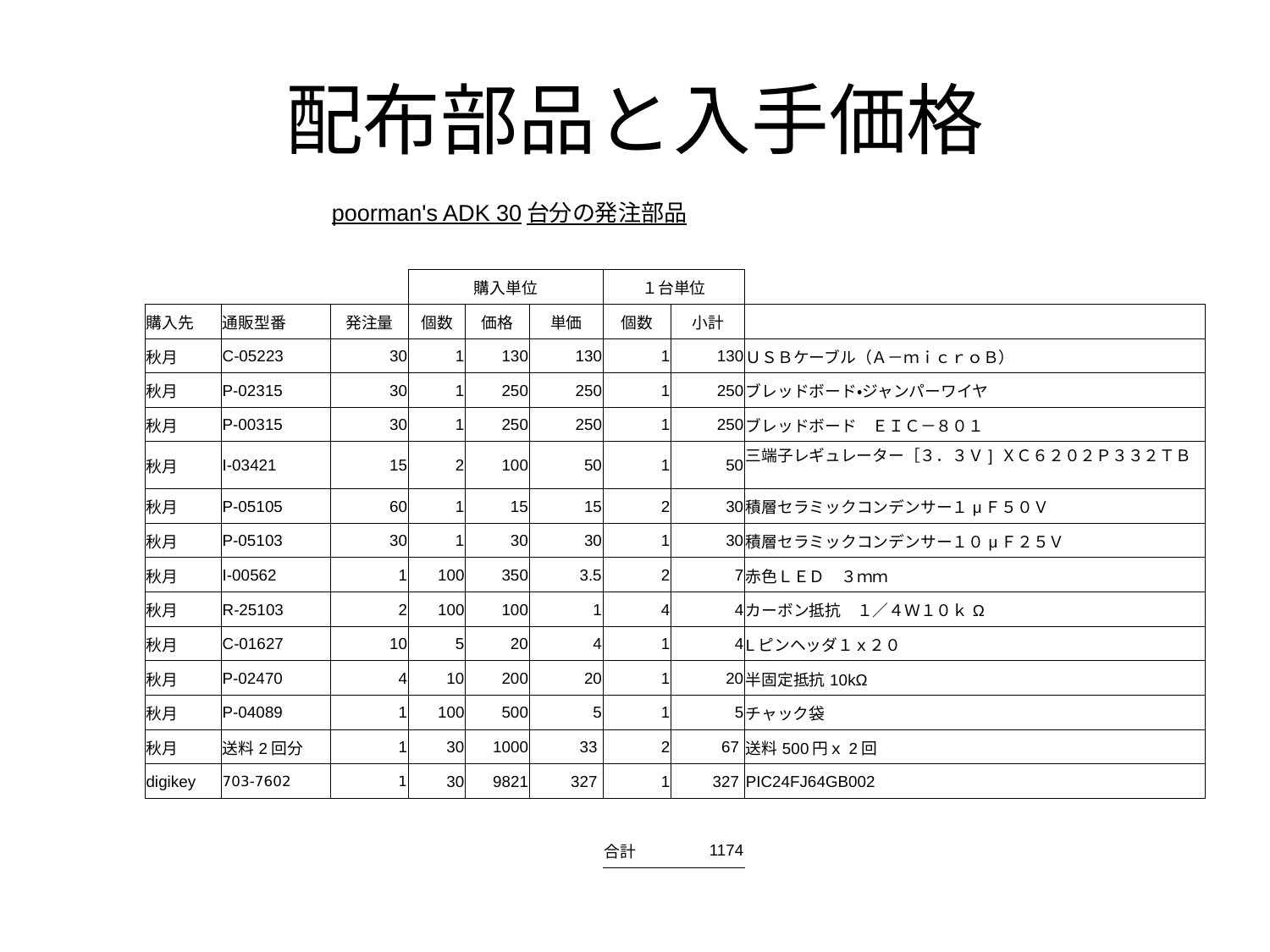

# 配布部品と入手価格
|  |  | poorman's ADK 30台分の発注部品 |  |  |  |  |  |  |
| --- | --- | --- | --- | --- | --- | --- | --- | --- |
|  |  |  |  |  |  |  |  |  |
|  |  |  | 購入単位 |  |  | １台単位 |  |  |
| 購入先 | 通販型番 | 発注量 | 個数 | 価格 | 単価 | 個数 | 小計 |  |
| 秋月 | C-05223 | 30 | 1 | 130 | 130 | 1 | 130 | ＵＳＢケーブル（Ａ－ｍｉｃｒｏＢ） |
| 秋月 | P-02315 | 30 | 1 | 250 | 250 | 1 | 250 | ブレッドボード・ジャンパーワイヤ |
| 秋月 | P-00315 | 30 | 1 | 250 | 250 | 1 | 250 | ブレッドボード　ＥＩＣ－８０１ |
| 秋月 | I-03421 | 15 | 2 | 100 | 50 | 1 | 50 | 三端子レギュレーター［３．３Ｖ] ＸＣ６２０２Ｐ３３２ＴＢ |
| 秋月 | P-05105 | 60 | 1 | 15 | 15 | 2 | 30 | 積層セラミックコンデンサー１μＦ５０Ｖ |
| 秋月 | P-05103 | 30 | 1 | 30 | 30 | 1 | 30 | 積層セラミックコンデンサー１０μＦ２５Ｖ |
| 秋月 | I-00562 | 1 | 100 | 350 | 3.5 | 2 | 7 | 赤色ＬＥＤ　３ｍｍ |
| 秋月 | R-25103 | 2 | 100 | 100 | 1 | 4 | 4 | カーボン抵抗　１／４Ｗ１０ｋΩ |
| 秋月 | C-01627 | 10 | 5 | 20 | 4 | 1 | 4 | Lピンヘッダ１ｘ２０ |
| 秋月 | P-02470 | 4 | 10 | 200 | 20 | 1 | 20 | 半固定抵抗10kΩ |
| 秋月 | P-04089 | 1 | 100 | 500 | 5 | 1 | 5 | チャック袋 |
| 秋月 | 送料2回分 | 1 | 30 | 1000 | 33 | 2 | 67 | 送料500円ｘ2回 |
| digikey | 703-7602 | 1 | 30 | 9821 | 327 | 1 | 327 | PIC24FJ64GB002 |
|  |  |  |  |  |  |  |  |  |
|  |  |  |  |  |  | 合計 | 1174 |  |